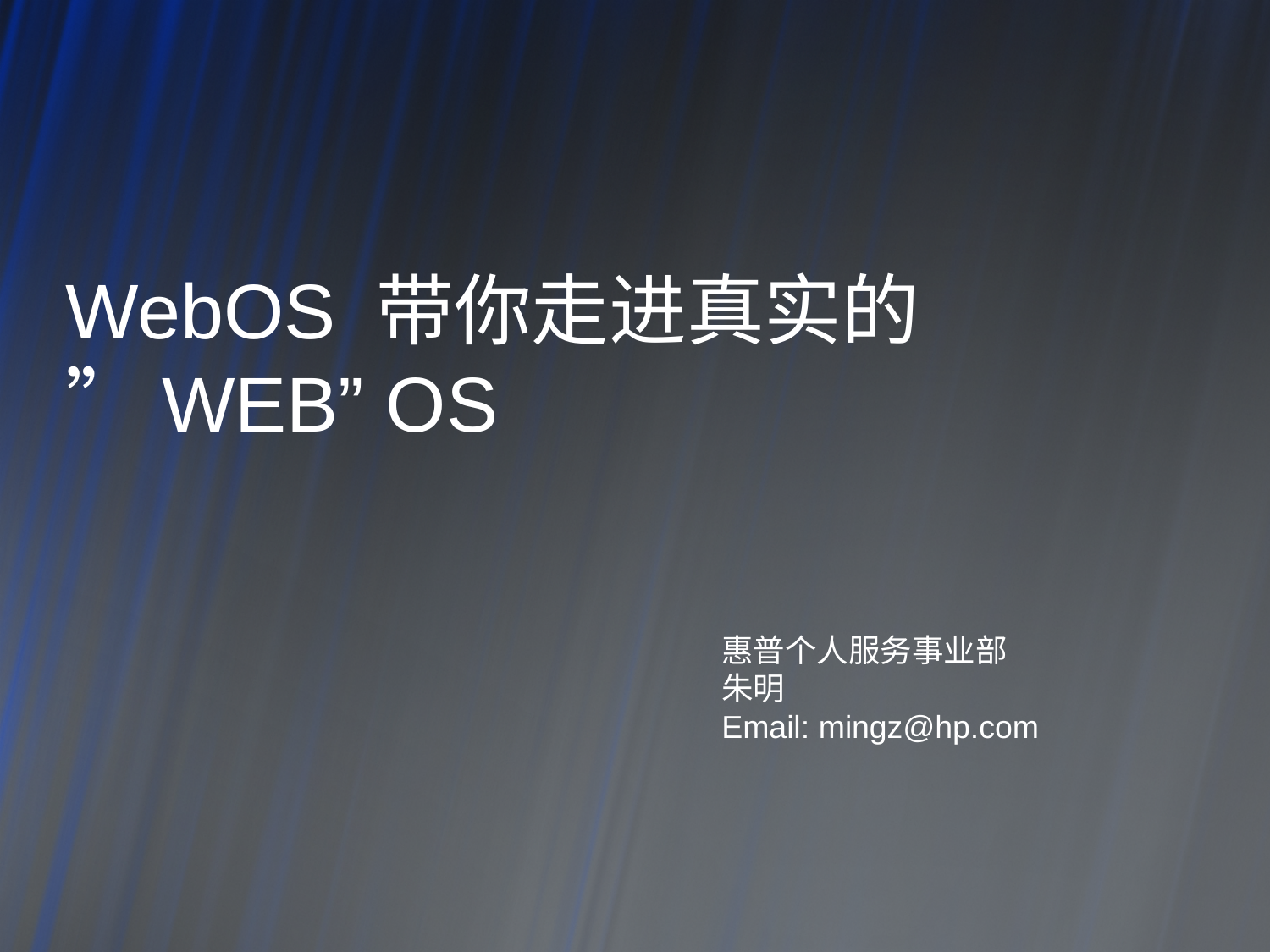

# WebOS 带你走进真实的 ”WEB” OS
惠普个人服务事业部
朱明
Email: mingz@hp.com